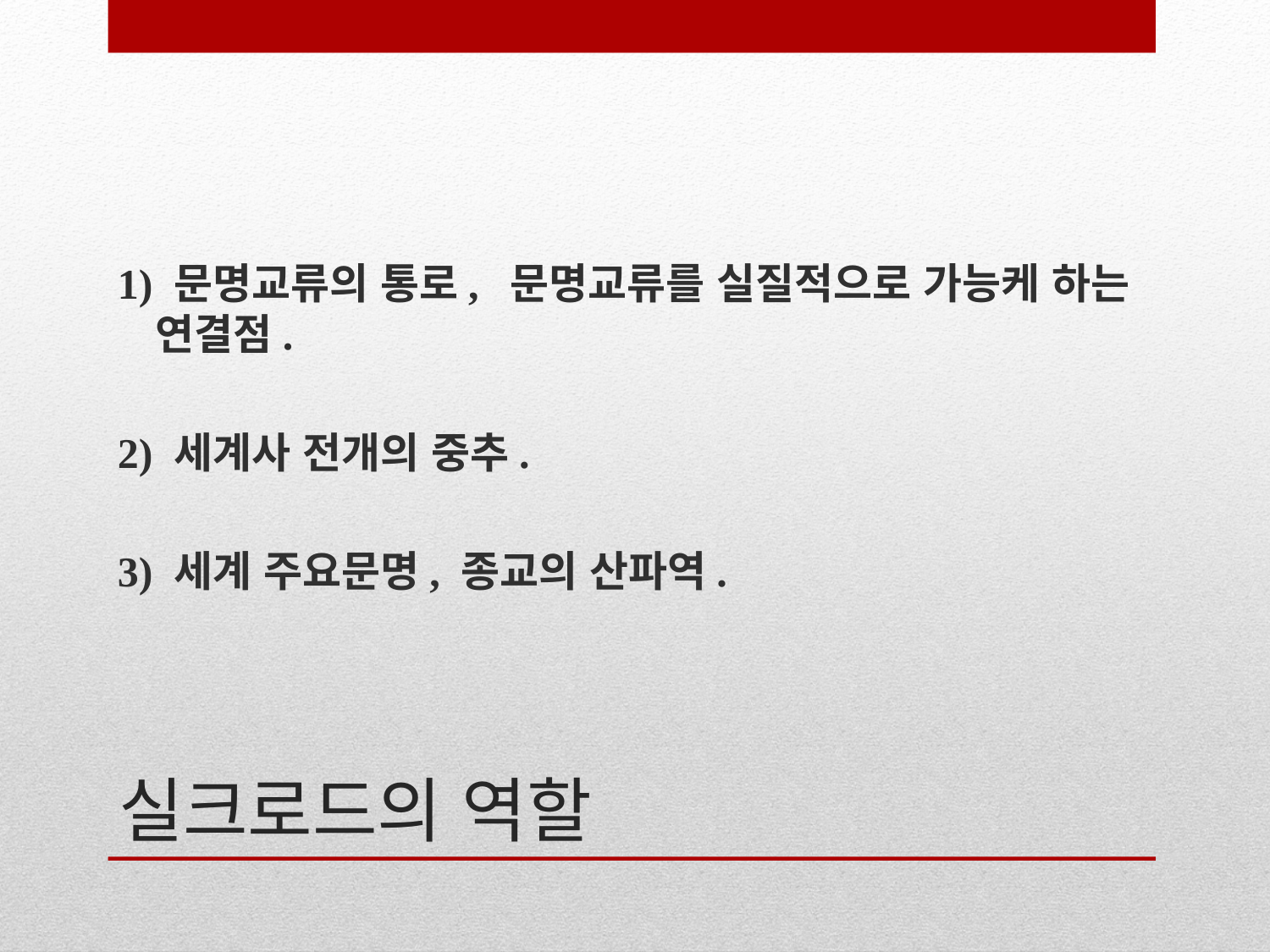

1) 문명교류의 통로,  문명교류를 실질적으로 가능케 하는 연결점.

2) 세계사 전개의 중추.

3) 세계 주요문명, 종교의 산파역.

# 실크로드의 역할